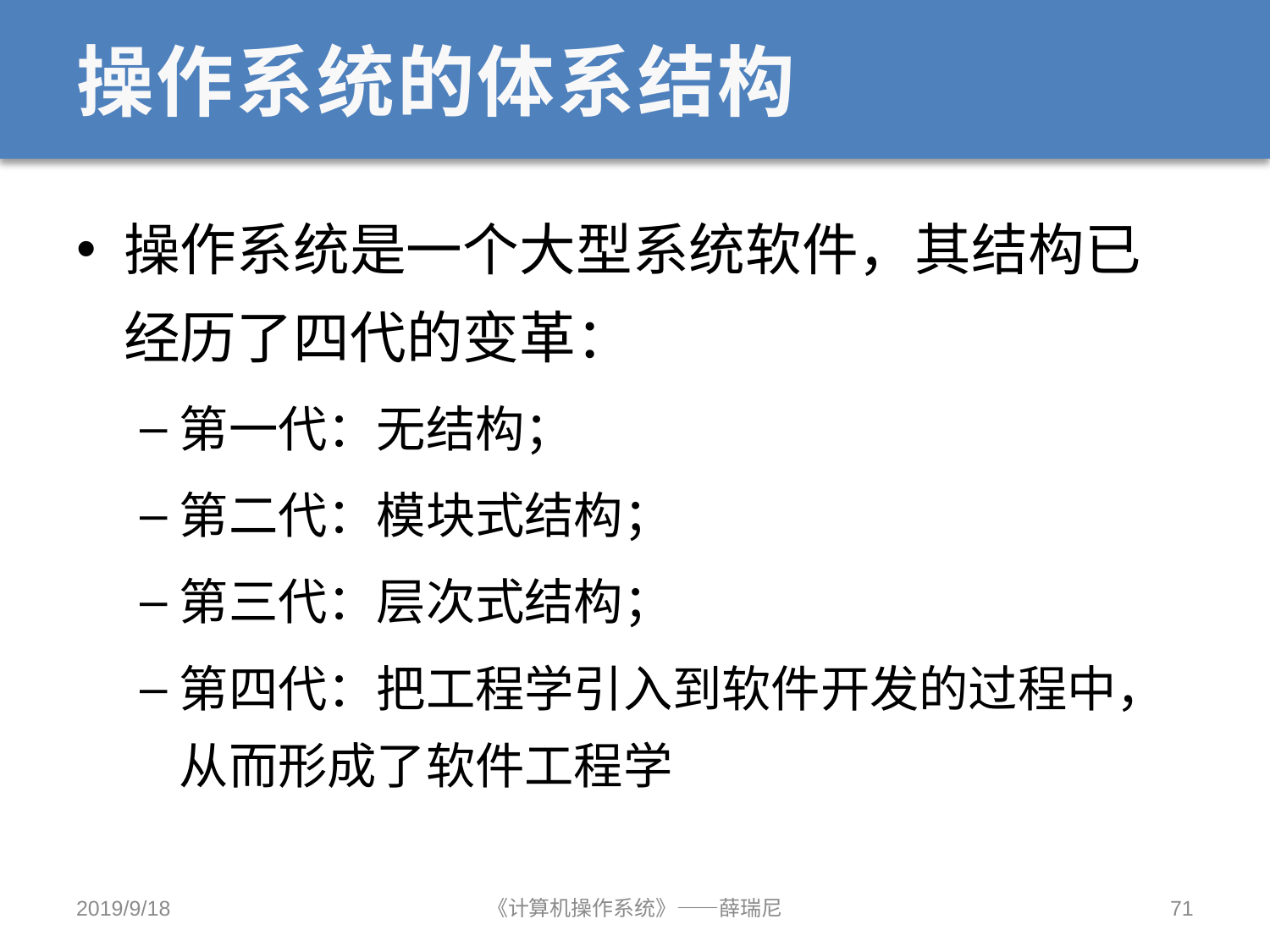

# 操作系统的体系结构
操作系统是一个大型系统软件，其结构已经历了四代的变革：
第一代：无结构；
第二代：模块式结构；
第三代：层次式结构；
第四代：把工程学引入到软件开发的过程中，从而形成了软件工程学
2019/9/18
《计算机操作系统》——薛瑞尼
71